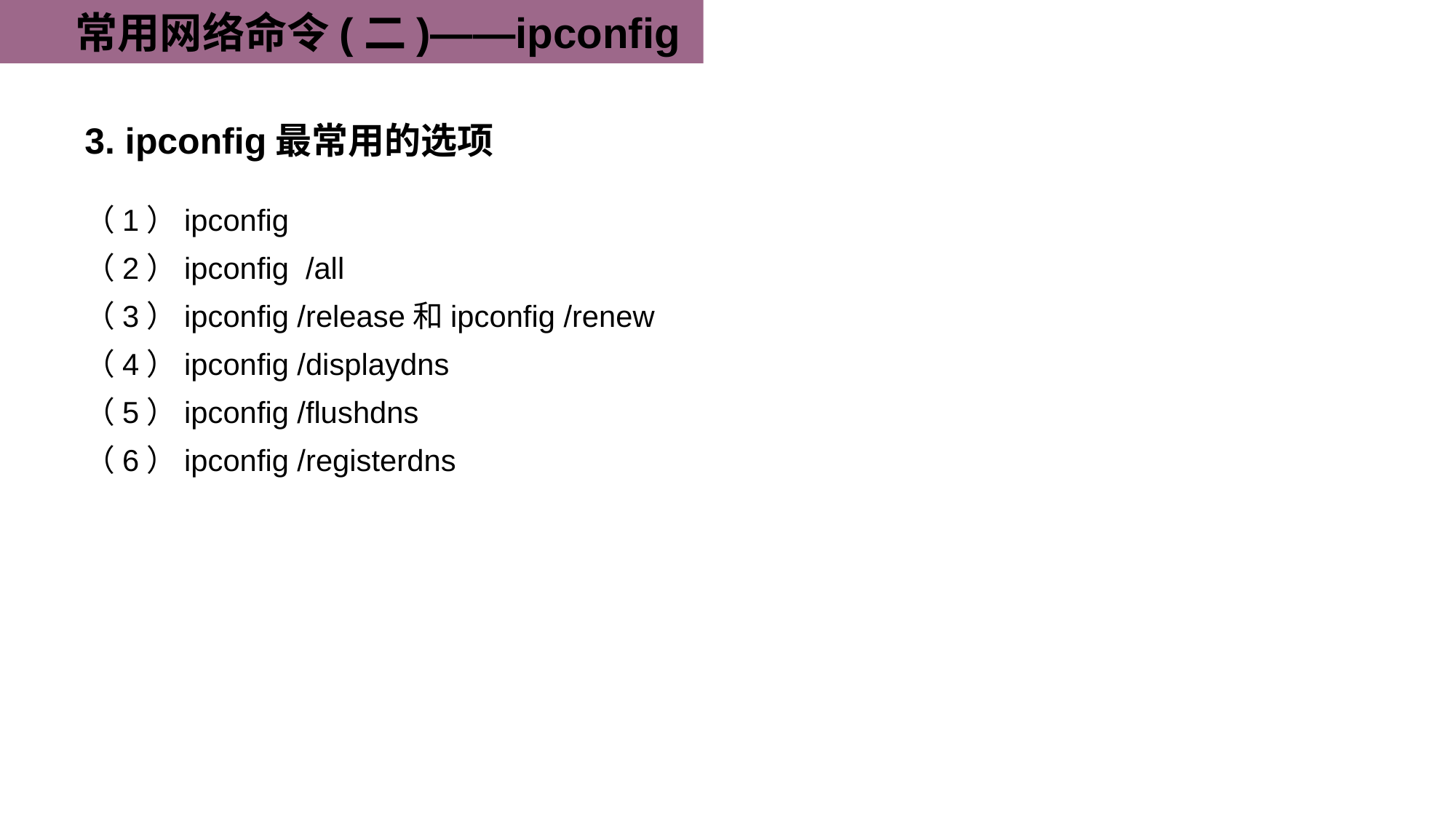

常用网络命令(二)——ipconfig

3. ipconfig最常用的选项

（1）ipconfig
（2）ipconfig  /all
（3）ipconfig /release和ipconfig /renew
（4）ipconfig /displaydns
（5）ipconfig /flushdns
（6）ipconfig /registerdns